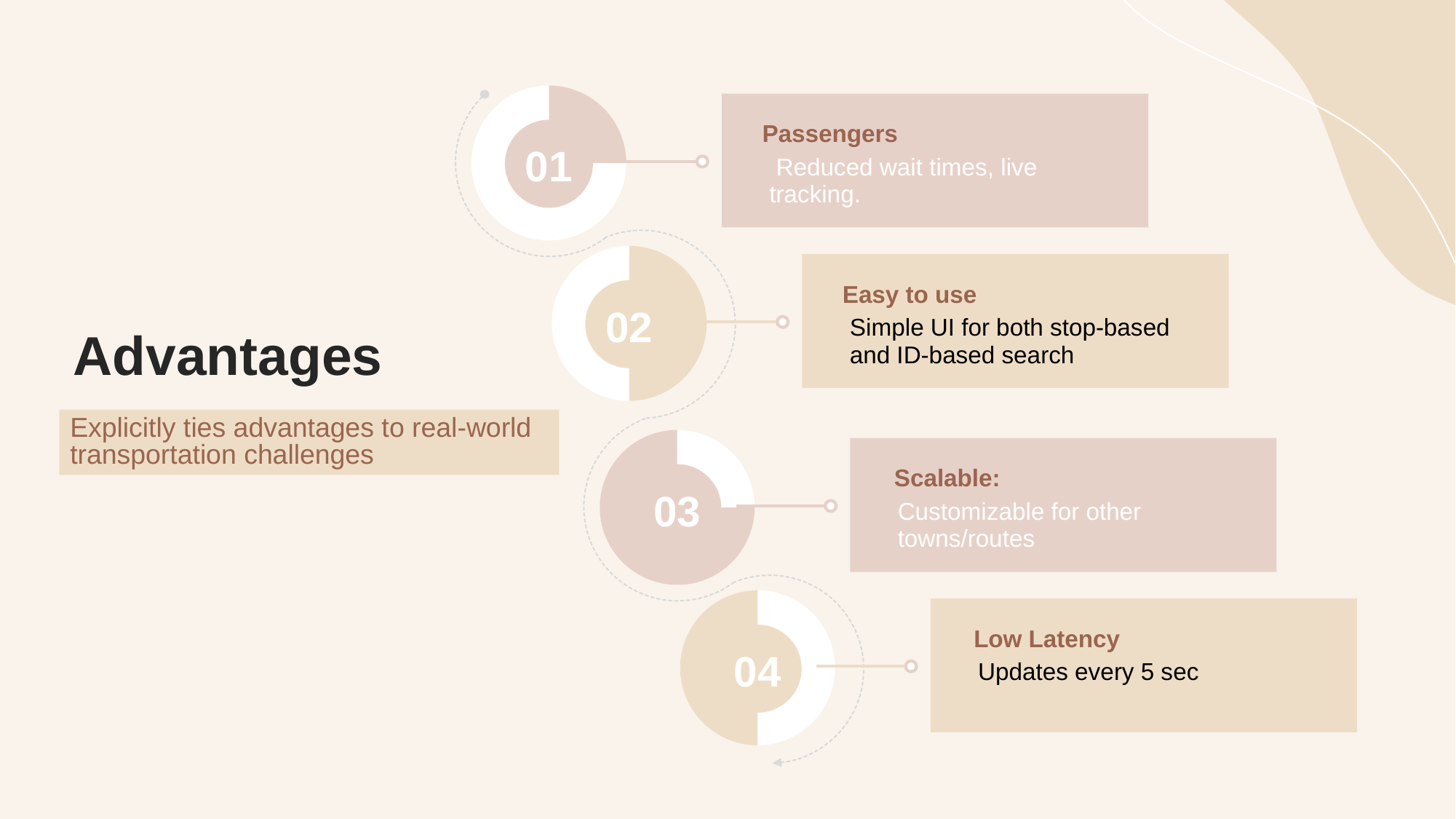

### Chart

| Category | 销售额 |
|---|---|
| 第一季度 | 2.5 |
| 第二季度 | 7.5 |
01

Passengers
 Reduced wait times, live tracking.

### Chart

| Category | 销售额 |
|---|---|
| 第一季度 | 5.0 |
| 第二季度 | 5.0 |
02

Easy to use
Simple UI for both stop-based and ID-based search
Advantages
Explicitly ties advantages to real-world transportation challenges

### Chart

| Category | 销售额 |
|---|---|
| 第一季度 | 2.5 |
| 第二季度 | 7.5 |
03

Scalable:
Customizable for other towns/routes

### Chart

| Category | 销售额 |
|---|---|
| 第一季度 | 5.0 |
| 第二季度 | 5.0 |
04

Low Latency
Updates every 5 sec